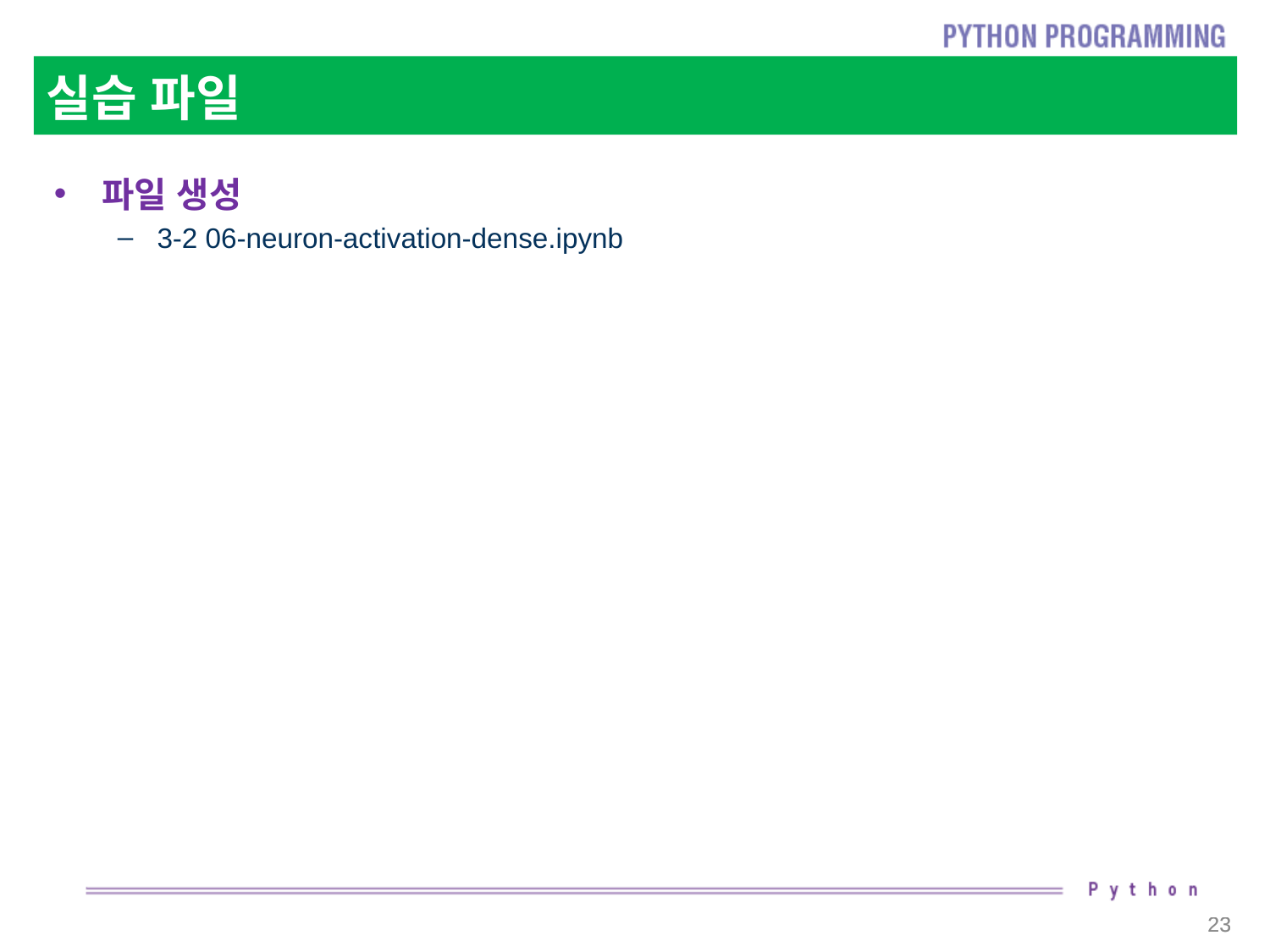

# 실습 파일
파일 생성
3-2 06-neuron-activation-dense.ipynb
23